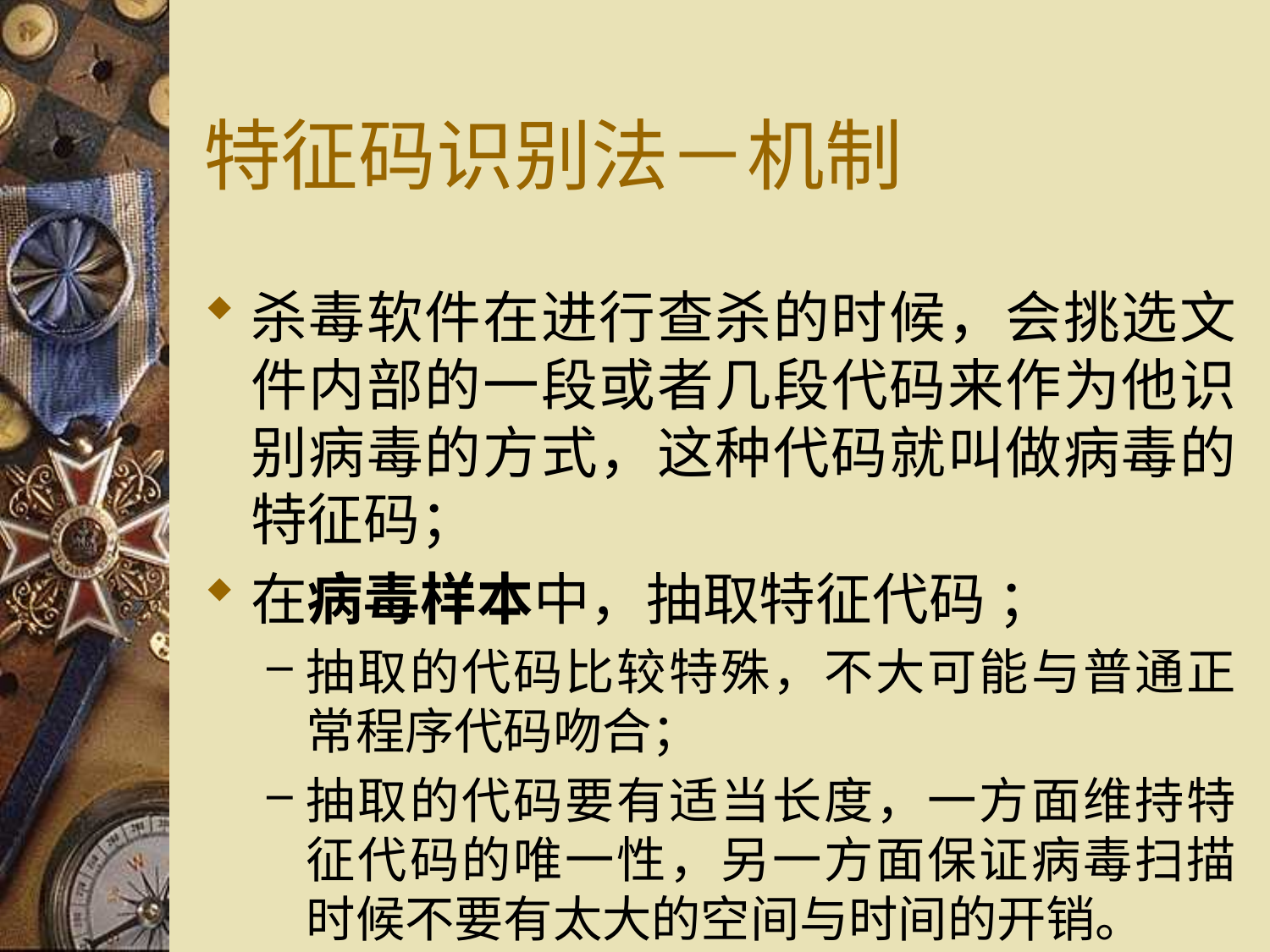

# 特征码识别法－机制
杀毒软件在进行查杀的时候，会挑选文件内部的一段或者几段代码来作为他识别病毒的方式，这种代码就叫做病毒的特征码；
在病毒样本中，抽取特征代码 ；
抽取的代码比较特殊，不大可能与普通正常程序代码吻合；
抽取的代码要有适当长度，一方面维持特征代码的唯一性，另一方面保证病毒扫描时候不要有太大的空间与时间的开销。